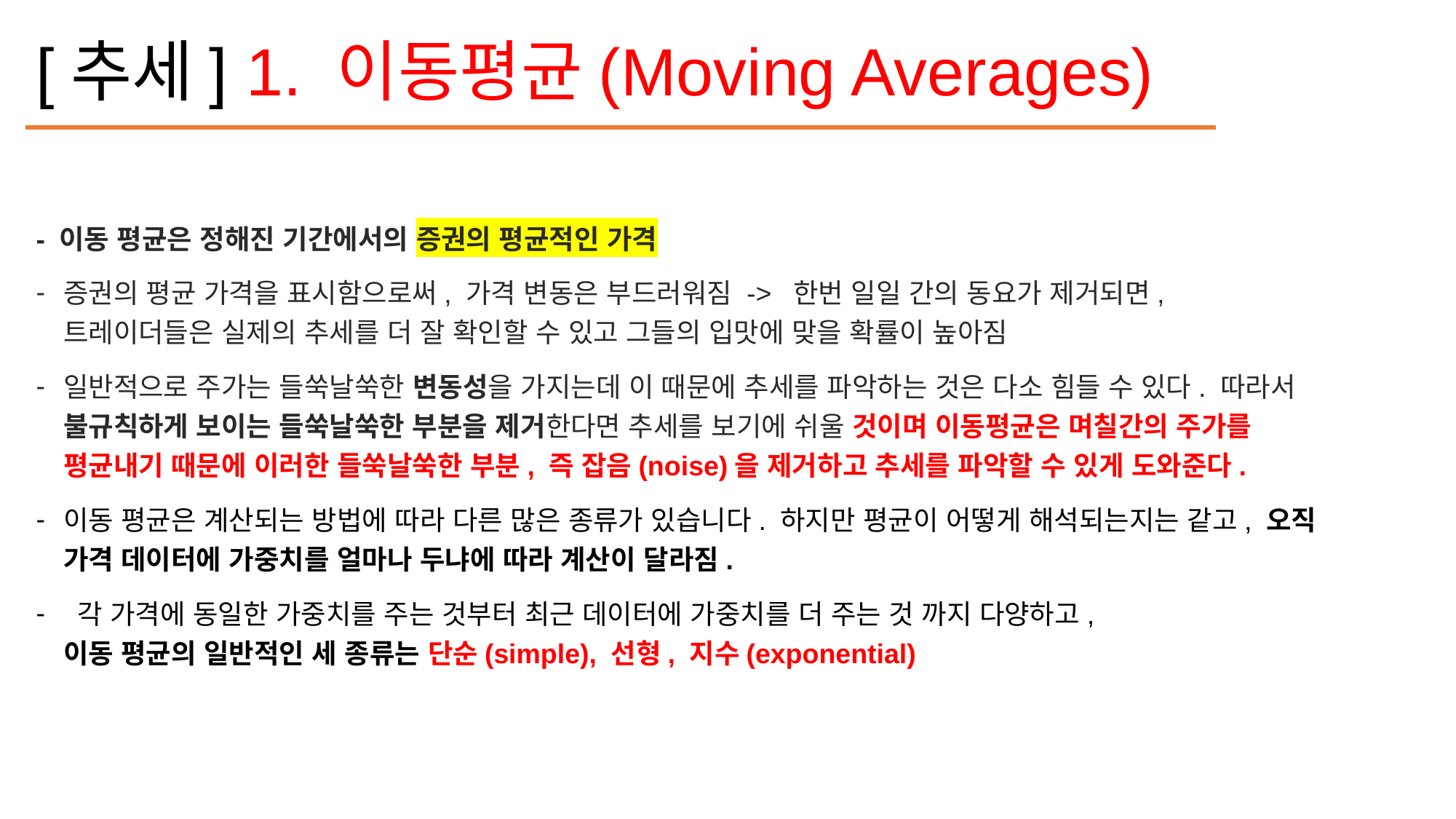

# [추세] 1. 이동평균(Moving Averages)
- 이동 평균은 정해진 기간에서의 증권의 평균적인 가격
증권의 평균 가격을 표시함으로써, 가격 변동은 부드러워짐 ->  한번 일일 간의 동요가 제거되면, 트레이더들은 실제의 추세를 더 잘 확인할 수 있고 그들의 입맛에 맞을 확률이 높아짐
일반적으로 주가는 들쑥날쑥한 변동성을 가지는데 이 때문에 추세를 파악하는 것은 다소 힘들 수 있다. 따라서 불규칙하게 보이는 들쑥날쑥한 부분을 제거한다면 추세를 보기에 쉬울 것이며 이동평균은 며칠간의 주가를 평균내기 때문에 이러한 들쑥날쑥한 부분, 즉 잡음(noise)을 제거하고 추세를 파악할 수 있게 도와준다.
이동 평균은 계산되는 방법에 따라 다른 많은 종류가 있습니다. 하지만 평균이 어떻게 해석되는지는 같고, 오직 가격 데이터에 가중치를 얼마나 두냐에 따라 계산이 달라짐.
 각 가격에 동일한 가중치를 주는 것부터 최근 데이터에 가중치를 더 주는 것 까지 다양하고,
이동 평균의 일반적인 세 종류는 단순(simple), 선형, 지수(exponential)